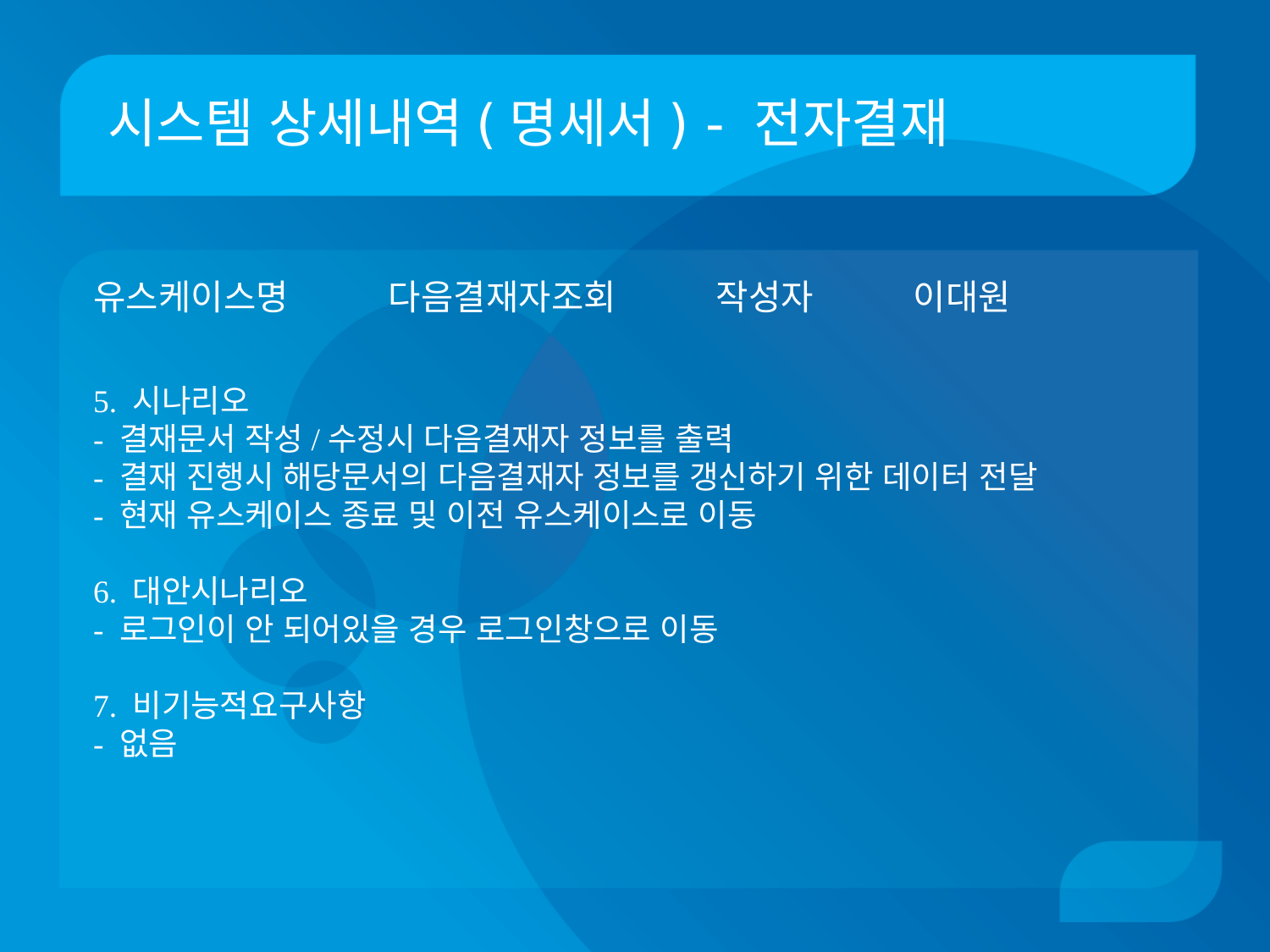

# 시스템 상세내역(명세서) - 전자결재
유스케이스명          다음결재자조회          작성자          이대원
5. 시나리오
- 결재문서 작성/수정시 다음결재자 정보를 출력
- 결재 진행시 해당문서의 다음결재자 정보를 갱신하기 위한 데이터 전달
- 현재 유스케이스 종료 및 이전 유스케이스로 이동

6. 대안시나리오
- 로그인이 안 되어있을 경우 로그인창으로 이동

7. 비기능적요구사항
- 없음